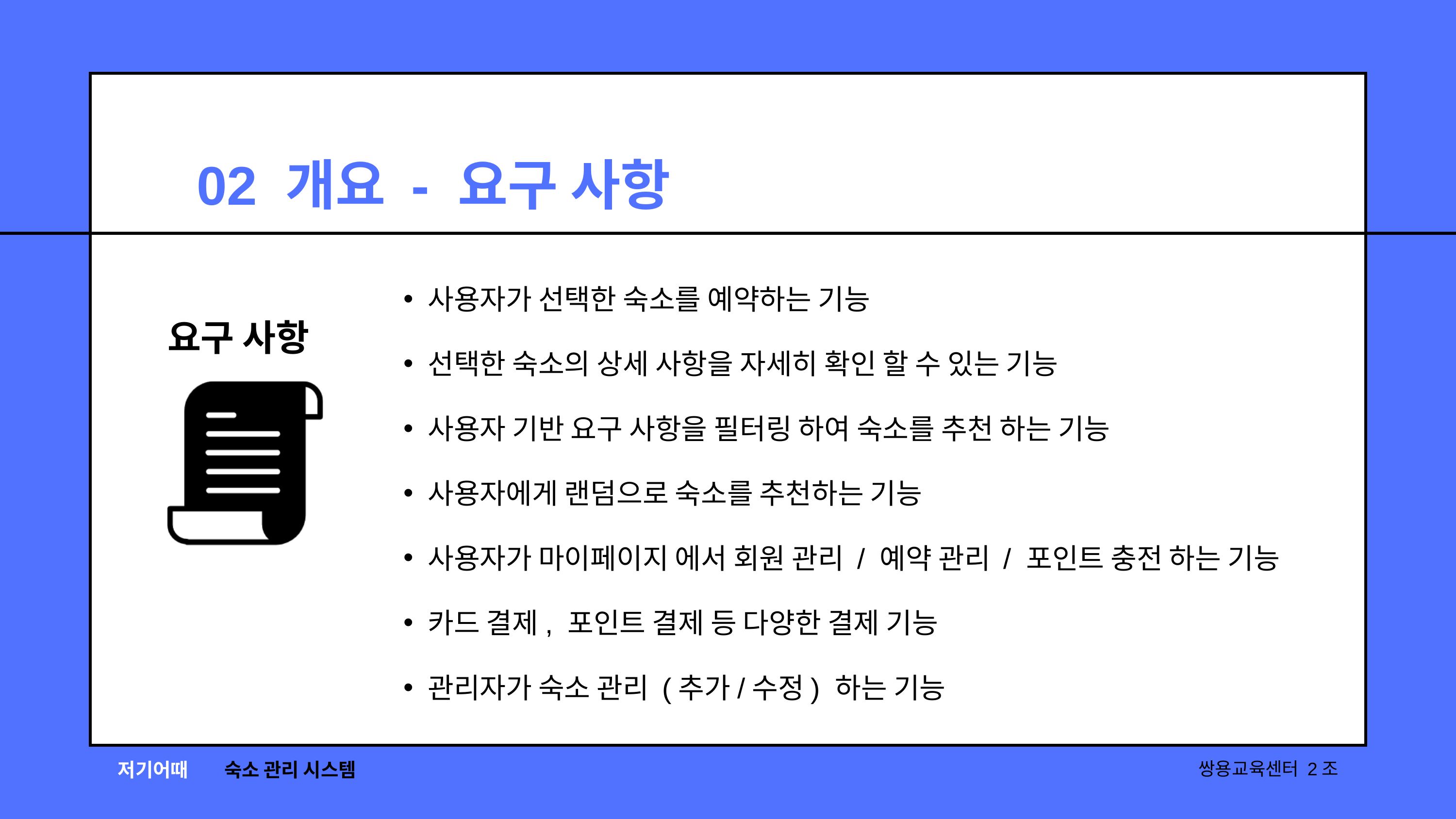

02 개요 - 요구 사항

사용자가 선택한 숙소를 예약하는 기능
선택한 숙소의 상세 사항을 자세히 확인 할 수 있는 기능
사용자 기반 요구 사항을 필터링 하여 숙소를 추천 하는 기능
사용자에게 랜덤으로 숙소를 추천하는 기능
사용자가 마이페이지 에서 회원 관리 / 예약 관리 / 포인트 충전 하는 기능
카드 결제, 포인트 결제 등 다양한 결제 기능
관리자가 숙소 관리 (추가/수정) 하는 기능
요구 사항

저기어때
숙소 관리 시스템
쌍용교육센터 2조